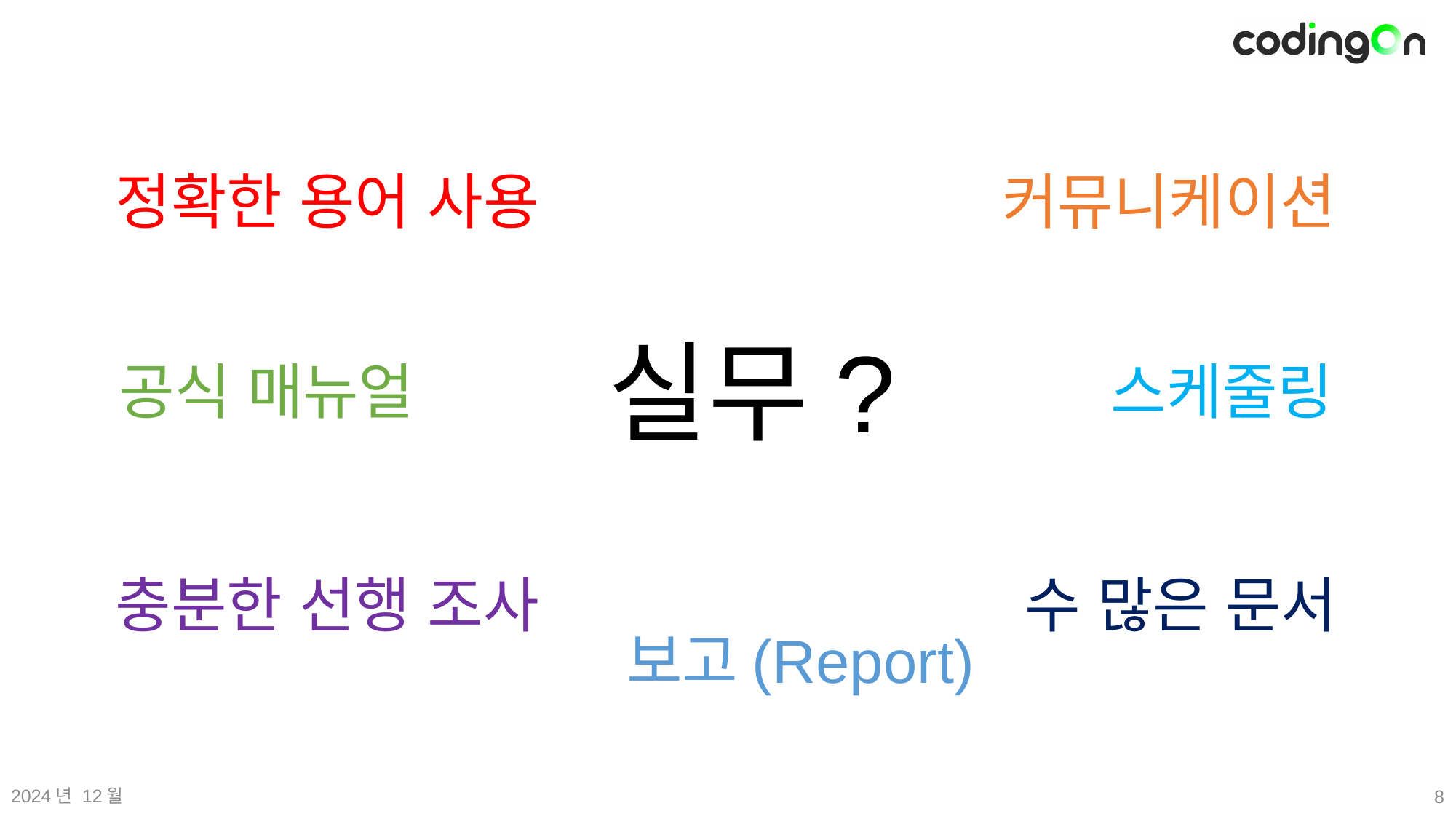

정확한 용어 사용
커뮤니케이션
실무?
공식 매뉴얼
스케줄링
충분한 선행 조사
수 많은 문서
보고(Report)
2024년 12월
8